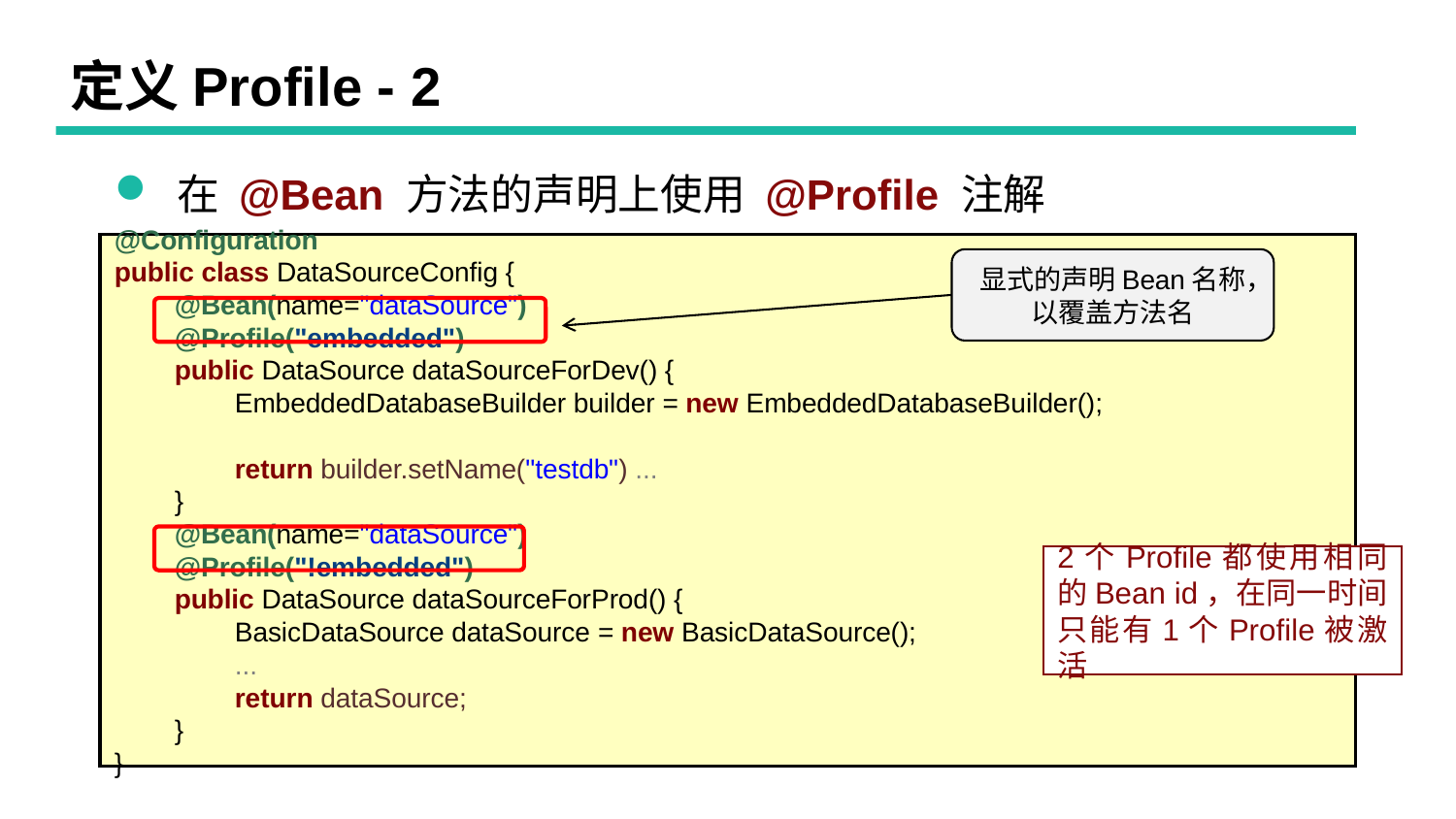

# 定义Profile - 2
 在 @Bean 方法的声明上使用 @Profile 注解

@Configuration
public class DataSourceConfig {
        @Bean(name="dataSource")
        @Profile("embedded")
        public DataSource dataSourceForDev() {
                EmbeddedDatabaseBuilder builder = new EmbeddedDatabaseBuilder();
                return builder.setName("testdb") ...
        }
        @Bean(name="dataSource")
        @Profile("!embedded")
        public DataSource dataSourceForProd() {
                BasicDataSource dataSource = new BasicDataSource();
                ...
                return dataSource;
        }
}
显式的声明Bean名称，
以覆盖方法名

2个Profile都使用相同的Bean id，在同一时间只能有1个Profile被激活